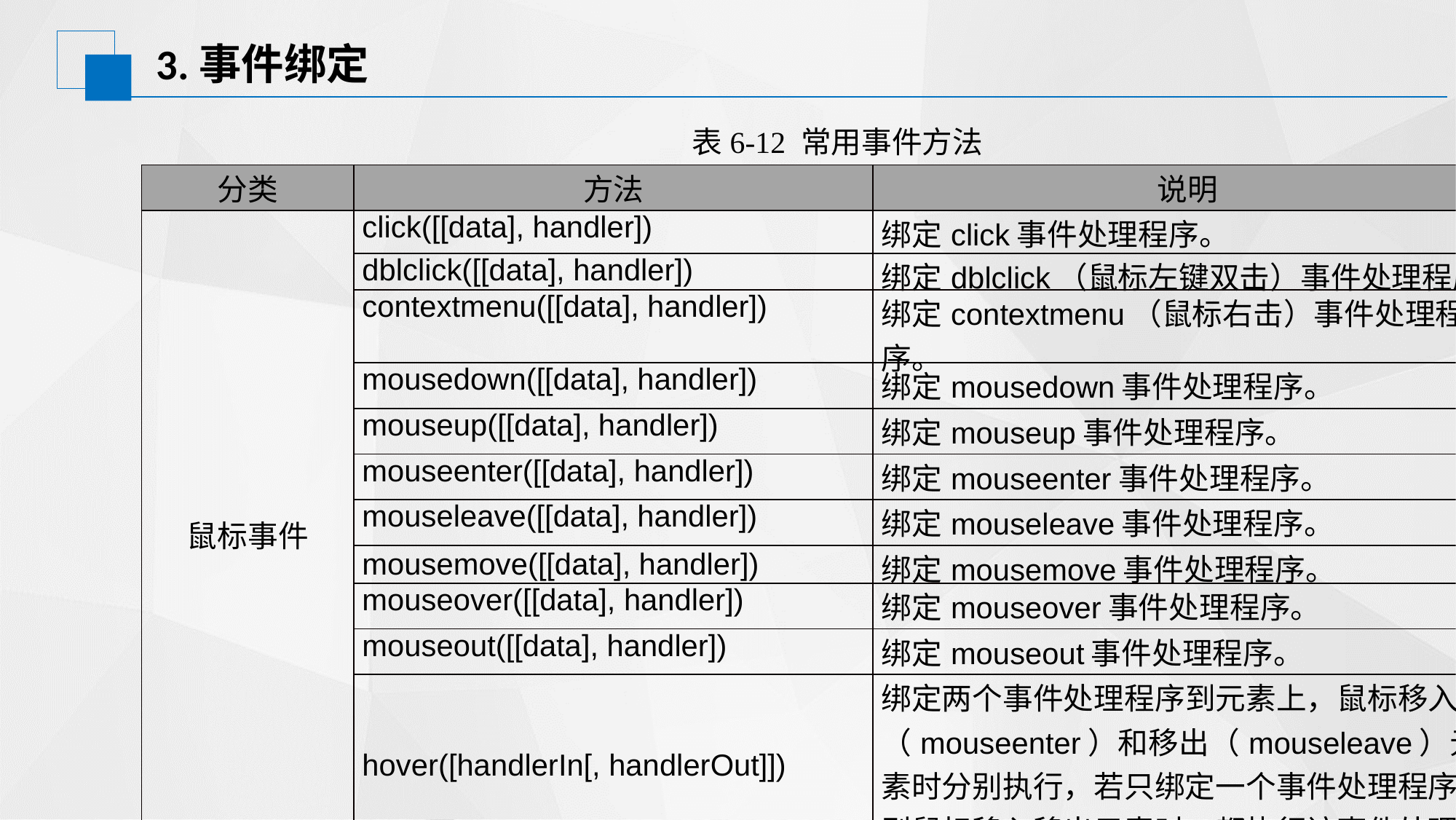

# 3.事件绑定
表6-12 常用事件方法
| 分类 | 方法 | 说明 |
| --- | --- | --- |
| 鼠标事件 | click([[data], handler]) | 绑定click事件处理程序。 |
|  | dblclick([[data], handler]) | 绑定dblclick（鼠标左键双击）事件处理程序。 |
|  | contextmenu([[data], handler]) | 绑定contextmenu（鼠标右击）事件处理程序。 |
|  | mousedown([[data], handler]) | 绑定mousedown事件处理程序。 |
|  | mouseup([[data], handler]) | 绑定mouseup事件处理程序。 |
|  | mouseenter([[data], handler]) | 绑定mouseenter事件处理程序。 |
|  | mouseleave([[data], handler]) | 绑定mouseleave事件处理程序。 |
|  | mousemove([[data], handler]) | 绑定mousemove事件处理程序。 |
|  | mouseover([[data], handler]) | 绑定mouseover事件处理程序。 |
|  | mouseout([[data], handler]) | 绑定mouseout事件处理程序。 |
|  | hover([handlerIn[, handlerOut]]) | 绑定两个事件处理程序到元素上，鼠标移入（mouseenter）和移出（mouseleave）元素时分别执行，若只绑定一个事件处理程序，则鼠标移入移出元素时，都执行该事件处理程序。 |